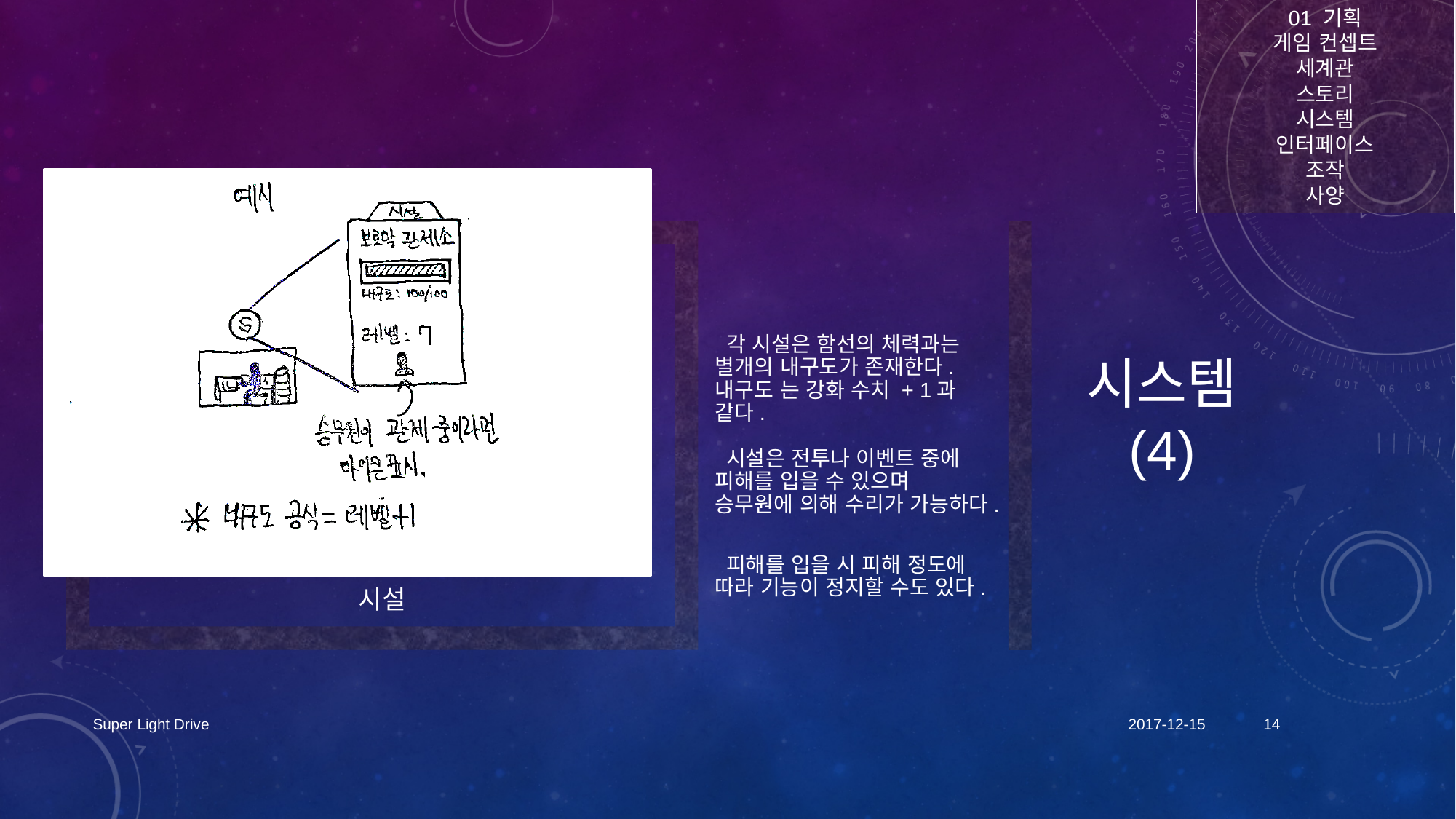

01 기획
게임 컨셉트
세계관
스토리
시스템
인터페이스
조작
사양
# 시스템 (4)

시설

 각 시설은 함선의 체력과는 별개의 내구도가 존재한다. 내구도 는 강화 수치 + 1과 같다.
 시설은 전투나 이벤트 중에 피해를 입을 수 있으며 승무원에 의해 수리가 가능하다.

 피해를 입을 시 피해 정도에 따라 기능이 정지할 수도 있다.
Super Light Drive
2017-12-15
14